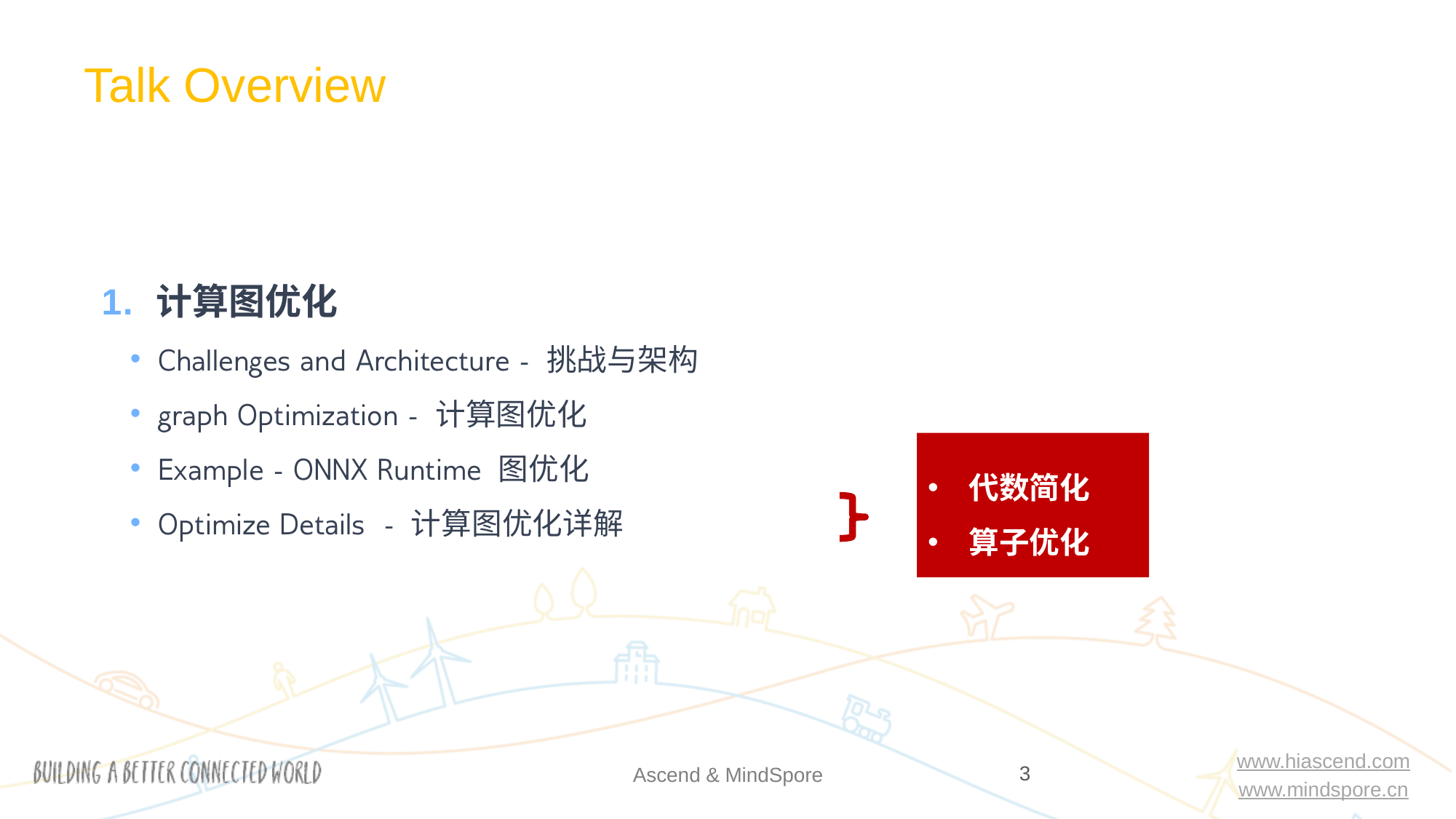

Talk Overview
计算图优化
Challenges and Architecture - 挑战与架构
graph Optimization - 计算图优化
Example - ONNX Runtime 图优化
Optimize Details  - 计算图优化详解

代数简化
算子优化